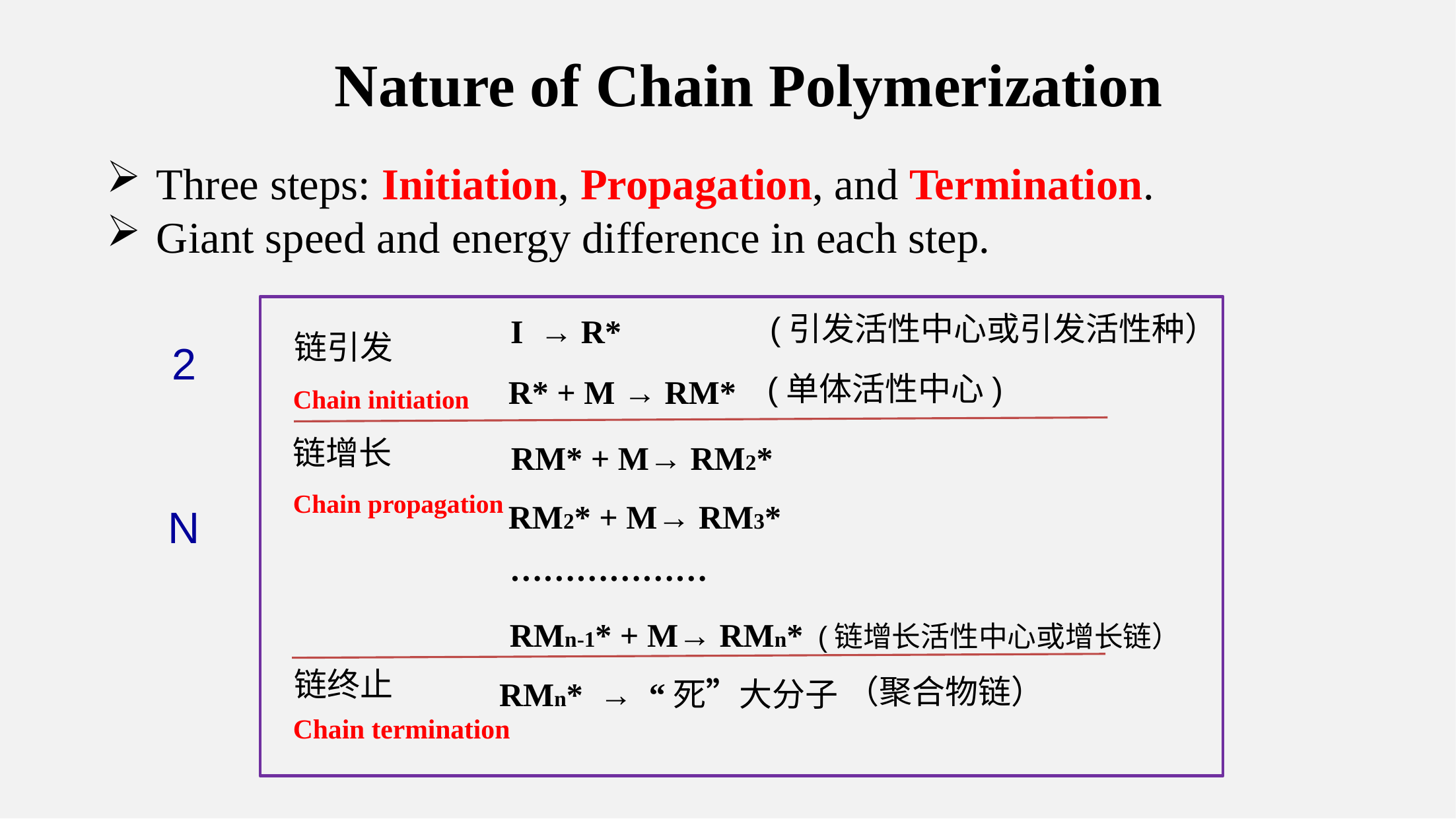

Nature of Chain Polymerization
Three steps: Initiation, Propagation, and Termination.
Giant speed and energy difference in each step.

I  → R*
(引发活性中心或引发活性种）
2
链引发
R* + M → RM*

	RM* + M→ RM2*

RM2* + M→ RM3*
(单体活性中心)
Chain initiation

链增长

Chain propagation
N
………………

RMn-1* + M→ RMn*  (链增长活性中心或增长链）
RMn*  →  “死”大分子
链终止
（聚合物链）
Chain termination